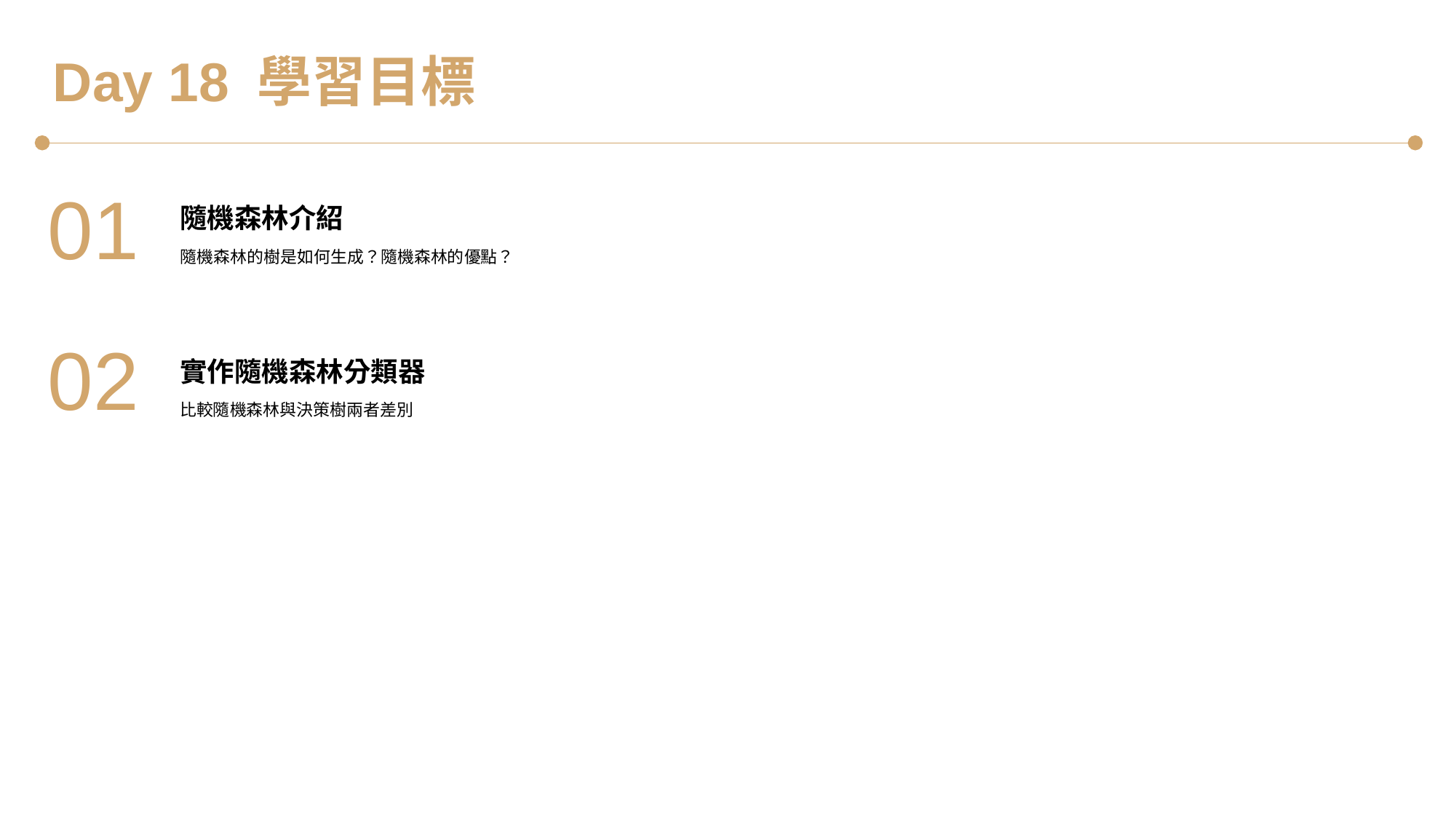

Day 18 學習目標
01
隨機森林介紹
隨機森林的樹是如何生成？隨機森林的優點？
02
實作隨機森林分類器
比較隨機森林與決策樹兩者差別